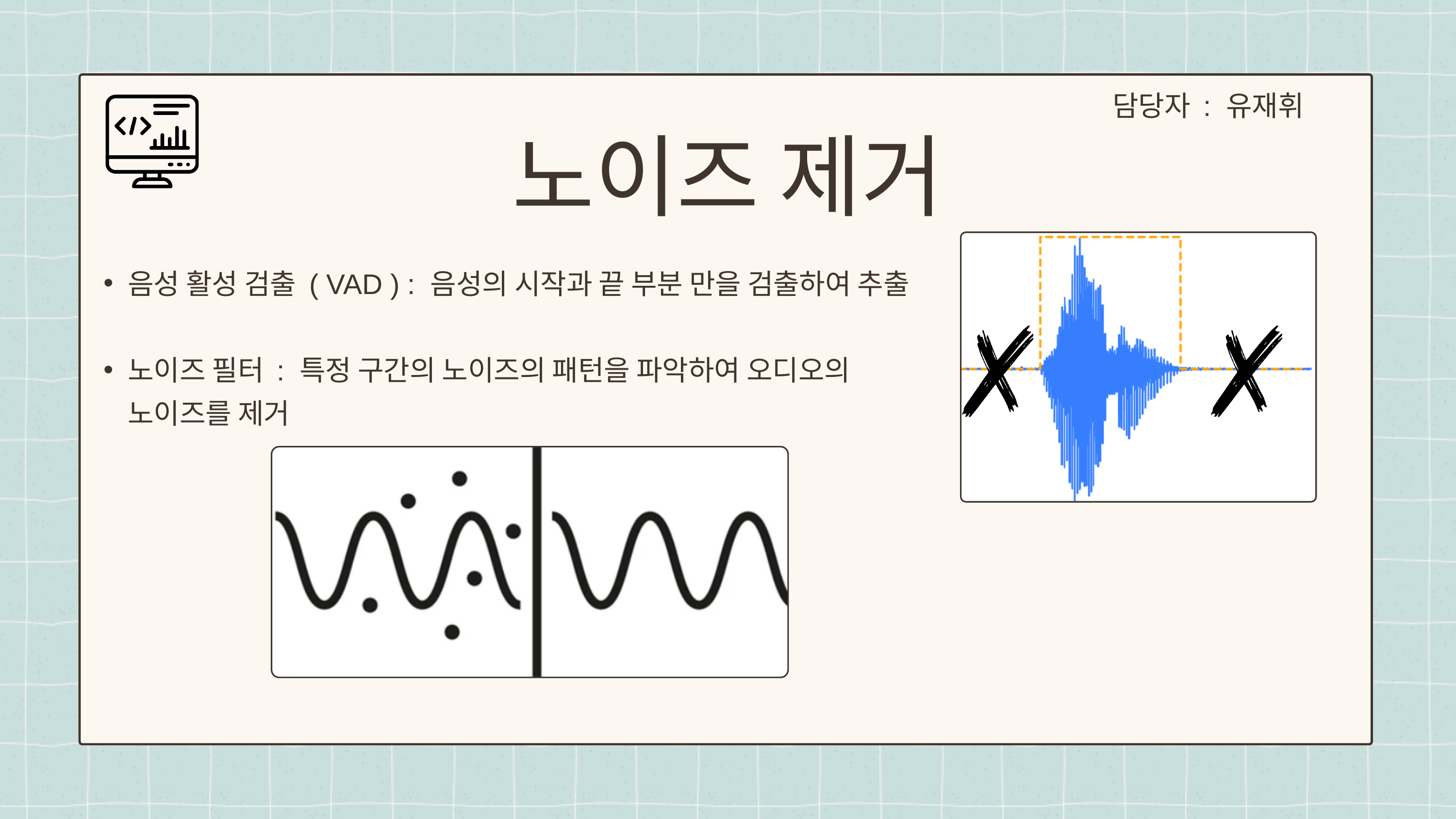

담당자 : 유재휘

노이즈 제거

음성 활성 검출 ( VAD ) : 음성의 시작과 끝 부분 만을 검출하여 추출

노이즈 필터 : 특정 구간의 노이즈의 패턴을 파악하여 오디오의 노이즈를 제거